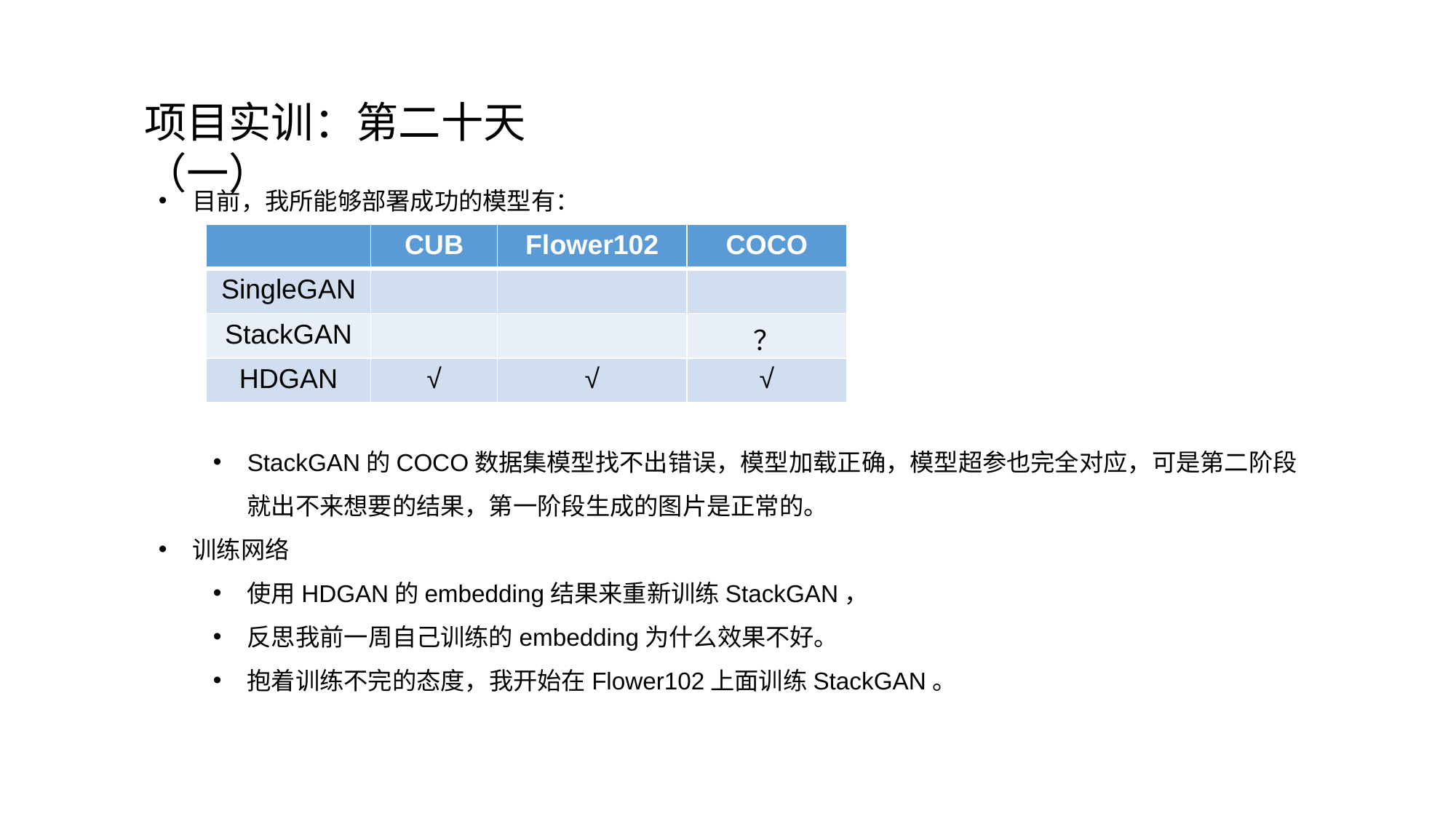

项目实训：第二十天（一）
目前，我所能够部署成功的模型有：

StackGAN的COCO数据集模型找不出错误，模型加载正确，模型超参也完全对应，可是第二阶段就出不来想要的结果，第一阶段生成的图片是正常的。
训练网络
使用HDGAN的embedding结果来重新训练StackGAN，
反思我前一周自己训练的embedding为什么效果不好。
抱着训练不完的态度，我开始在Flower102上面训练StackGAN。
|  | CUB | Flower102 | COCO |
| --- | --- | --- | --- |
| SingleGAN |  |  |  |
| StackGAN |  |  | ？ |
| HDGAN | √ | √ | √ |